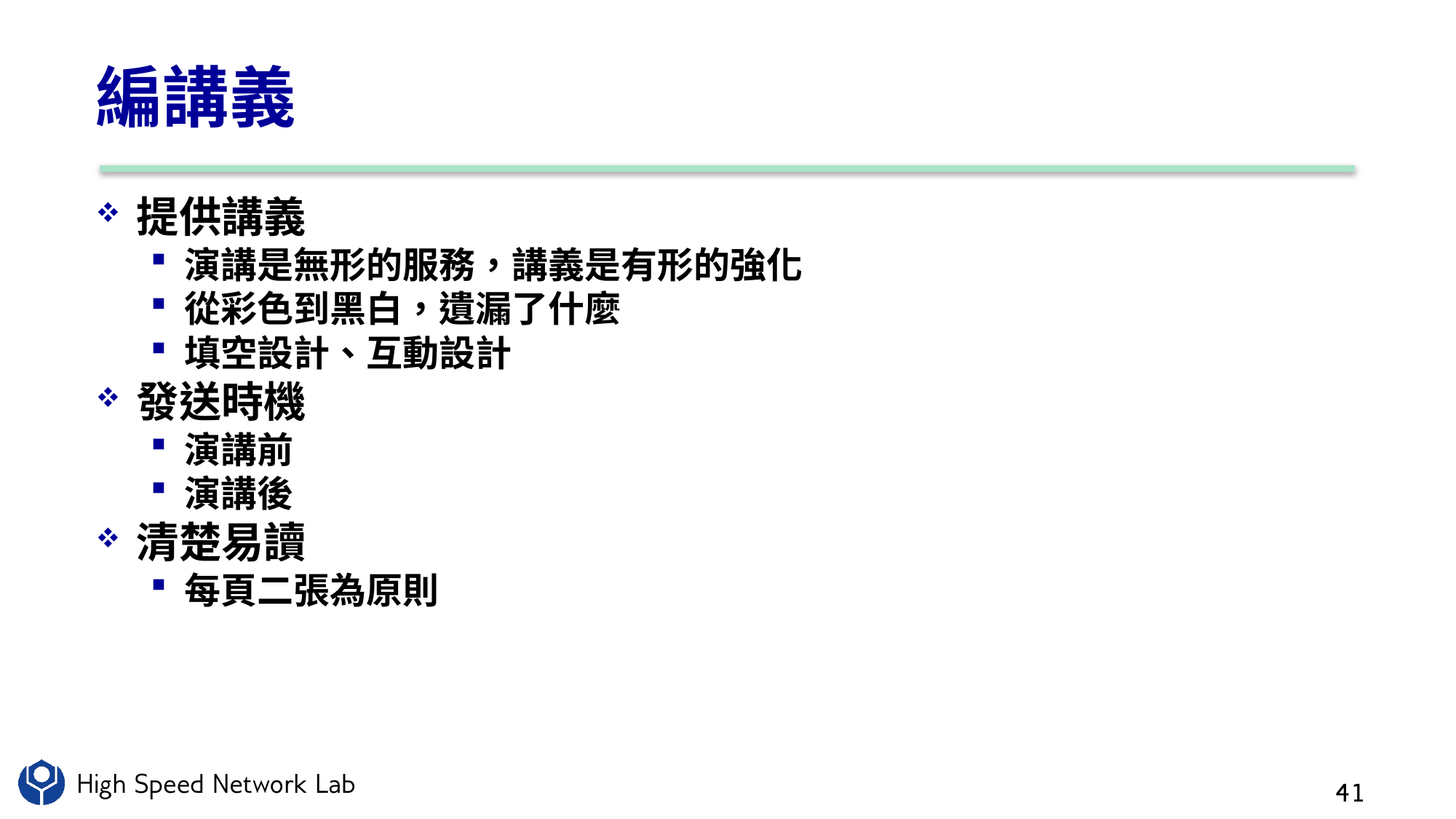

# 編講義
提供講義
演講是無形的服務，講義是有形的強化
從彩色到黑白，遺漏了什麼
填空設計、互動設計
發送時機
演講前
演講後
清楚易讀
每頁二張為原則
41